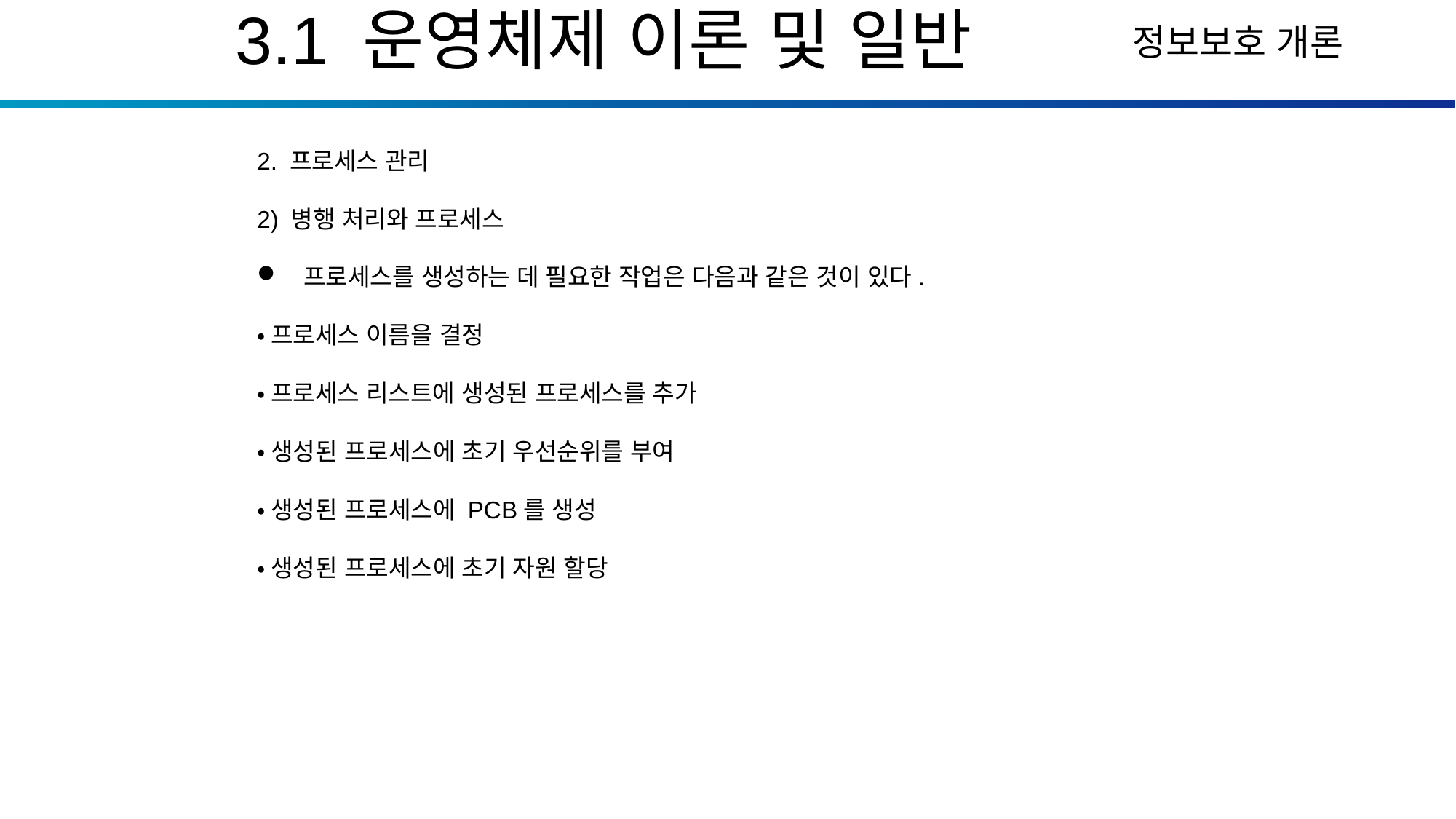

3.1 운영체제 이론 및 일반

2. 프로세스 관리

2) 병행 처리와 프로세스

 프로세스를 생성하는 데 필요한 작업은 다음과 같은 것이 있다.

•프로세스 이름을 결정

•프로세스 리스트에 생성된 프로세스를 추가

•생성된 프로세스에 초기 우선순위를 부여

•생성된 프로세스에 PCB를 생성

•생성된 프로세스에 초기 자원 할당